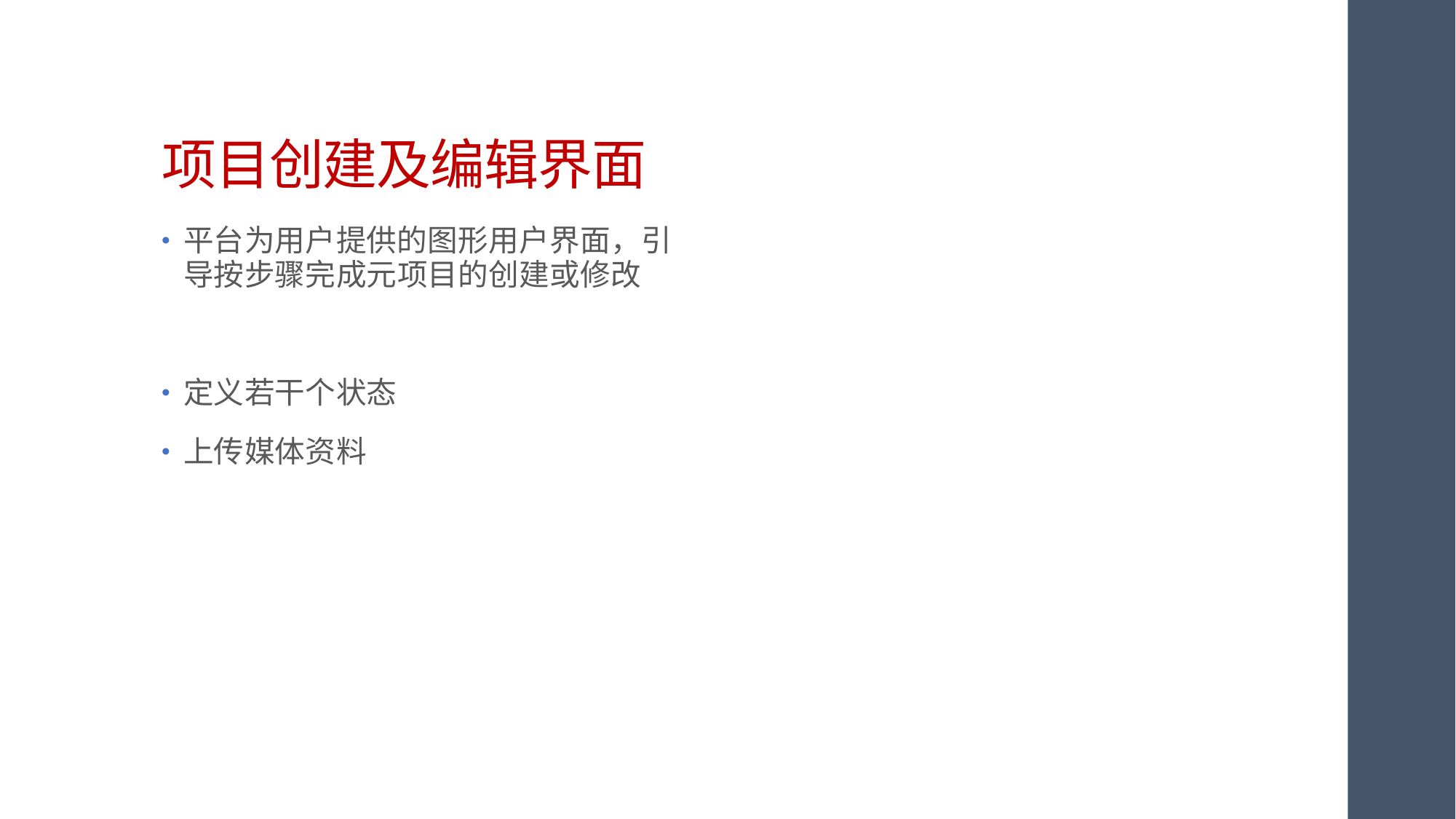

# 项目创建及编辑界面
平台为用户提供的图形用户界面，引导按步骤完成元项目的创建或修改

定义若干个状态
上传媒体资料